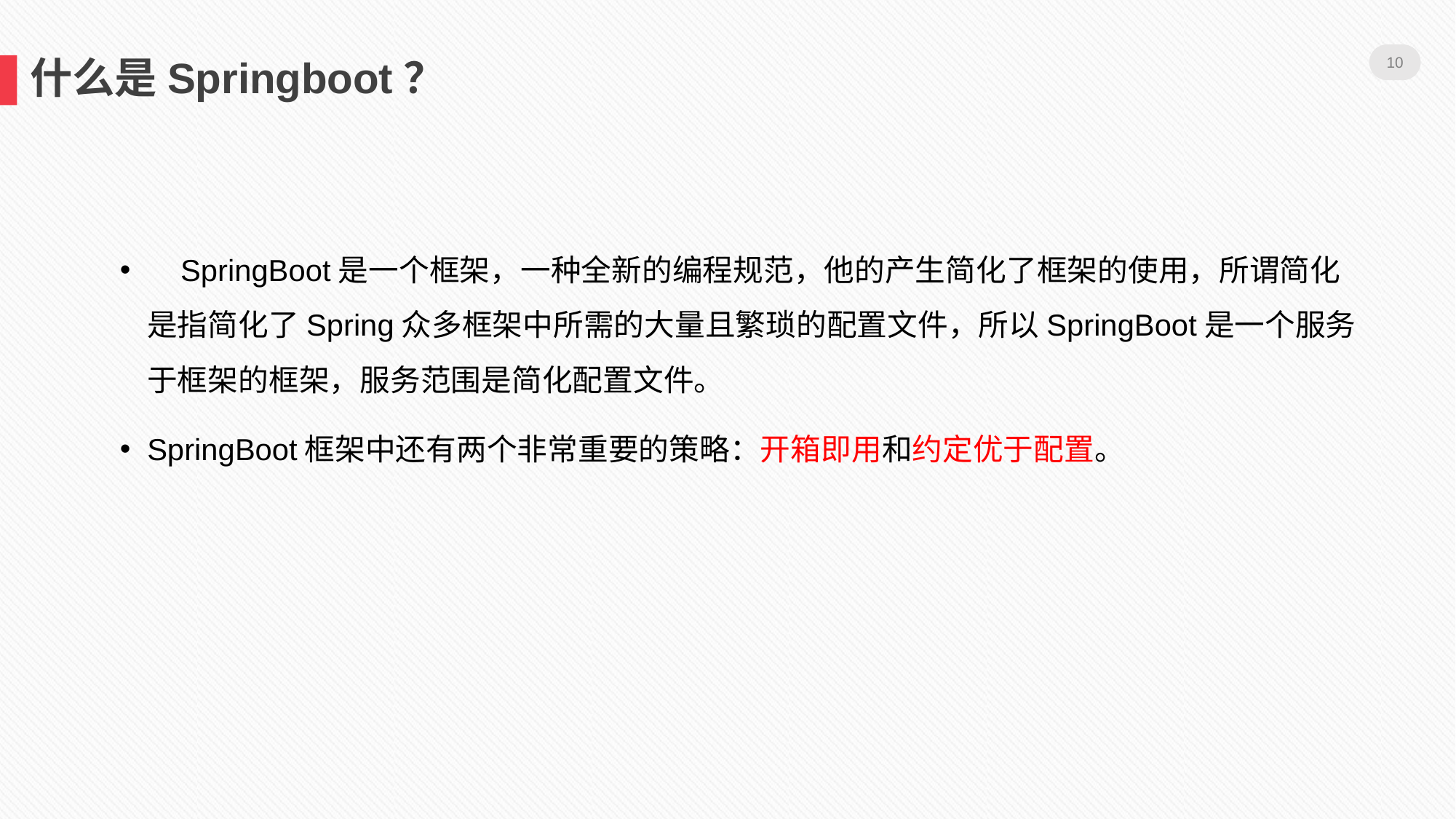

10
什么是Springboot？
    SpringBoot是一个框架，一种全新的编程规范，他的产生简化了框架的使用，所谓简化是指简化了Spring众多框架中所需的大量且繁琐的配置文件，所以SpringBoot是一个服务于框架的框架，服务范围是简化配置文件。
SpringBoot框架中还有两个非常重要的策略：开箱即用和约定优于配置。